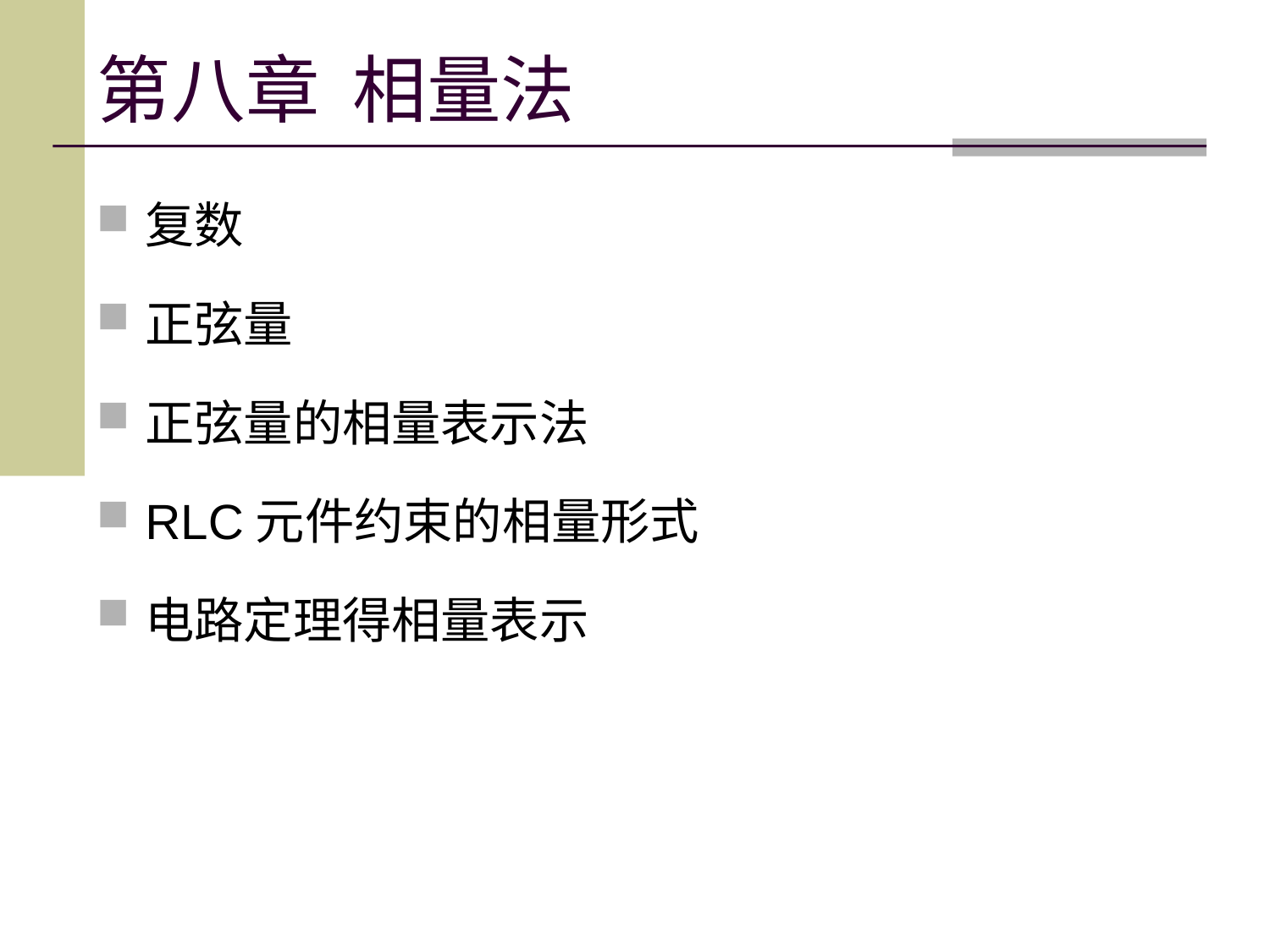

# 第八章  相量法
复数
正弦量
正弦量的相量表示法
RLC元件约束的相量形式
电路定理得相量表示